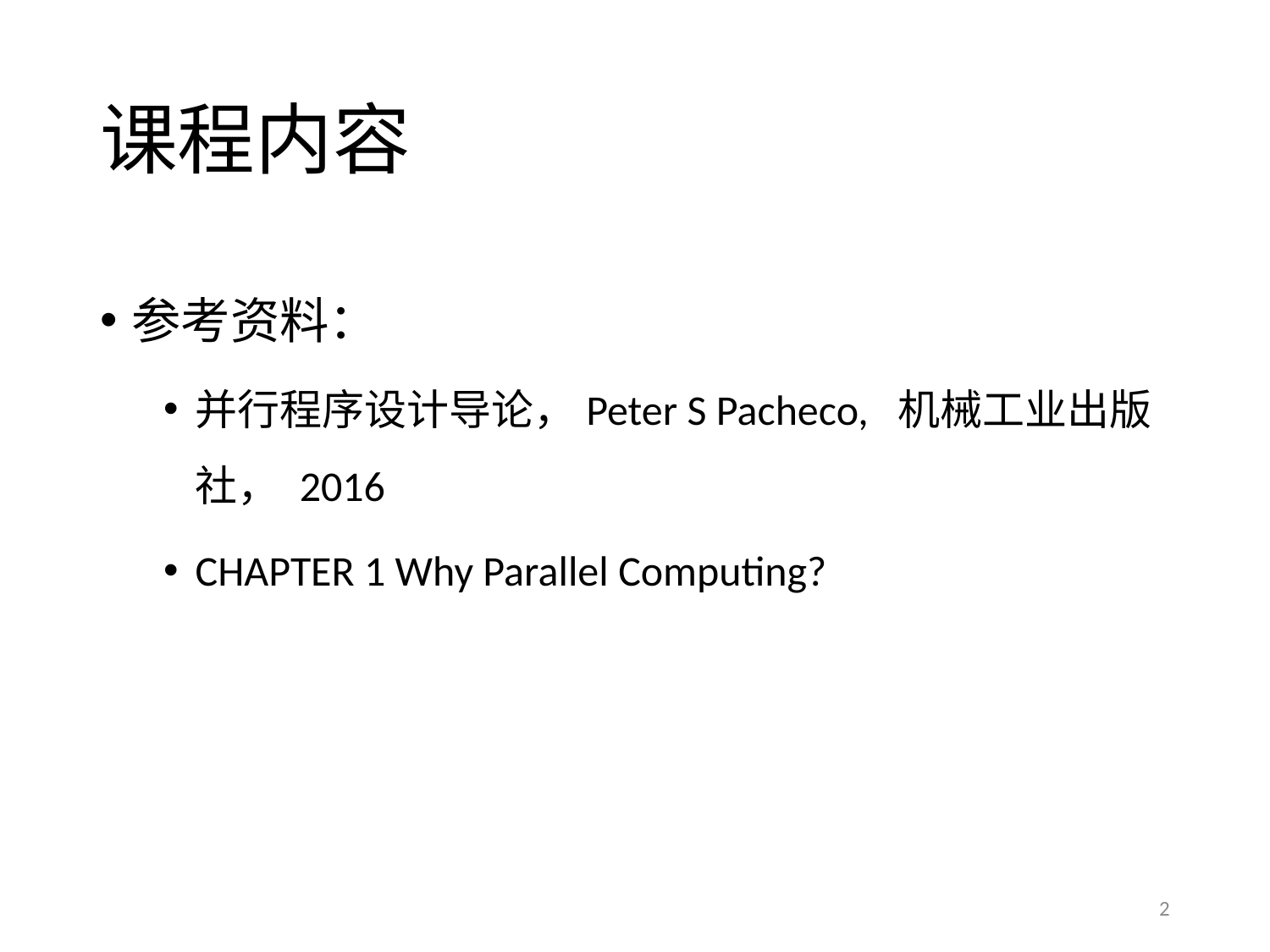

# 课程内容
参考资料：
并行程序设计导论，Peter S Pacheco,  机械工业出版社， 2016
CHAPTER 1 Why Parallel Computing?
2